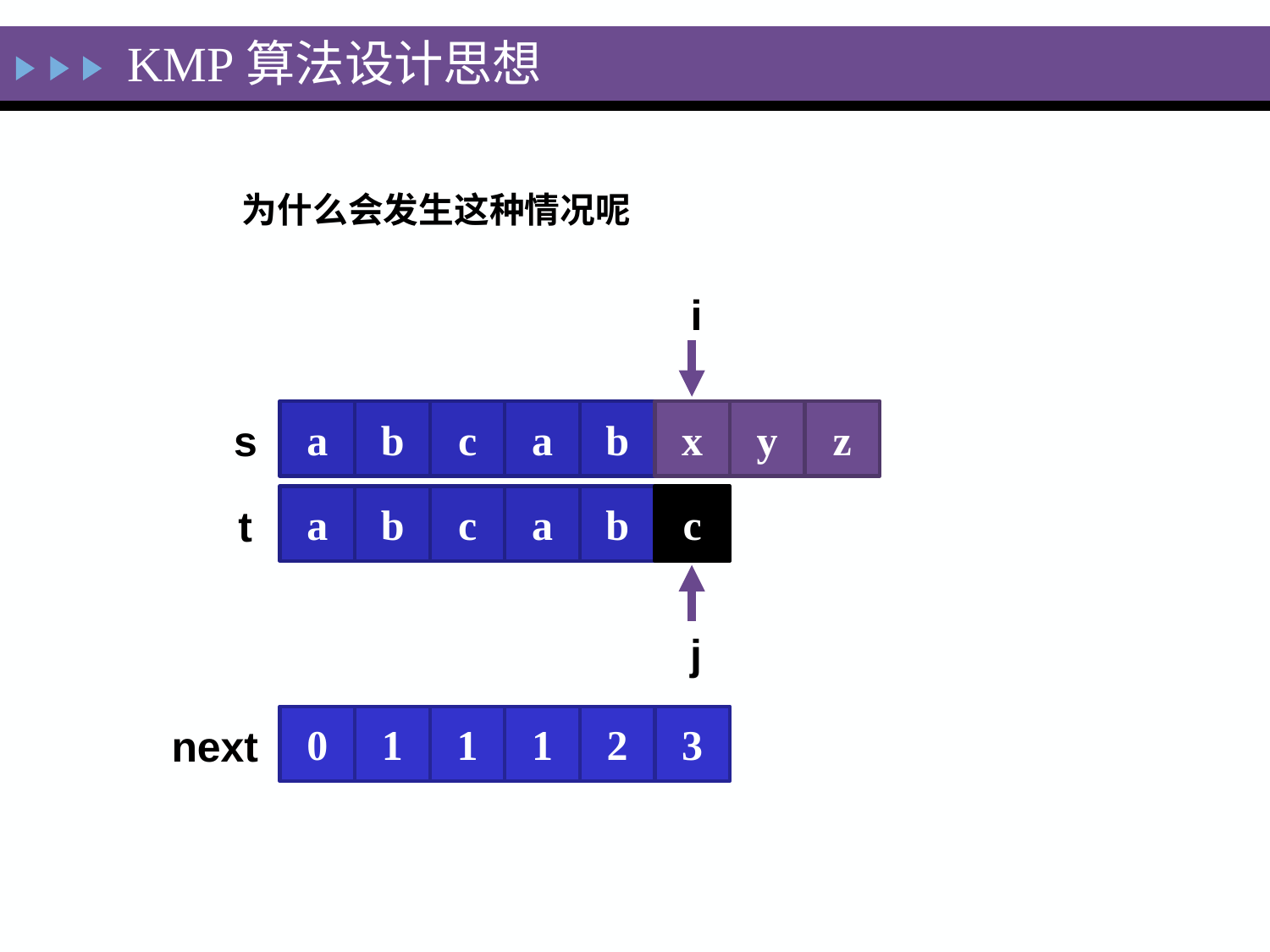

KMP算法设计思想
为什么会发生这种情况呢
i
a
b
c
a
b
x
y
z
s
a
b
c
a
b
c
t
j
0
1
1
1
2
3
next